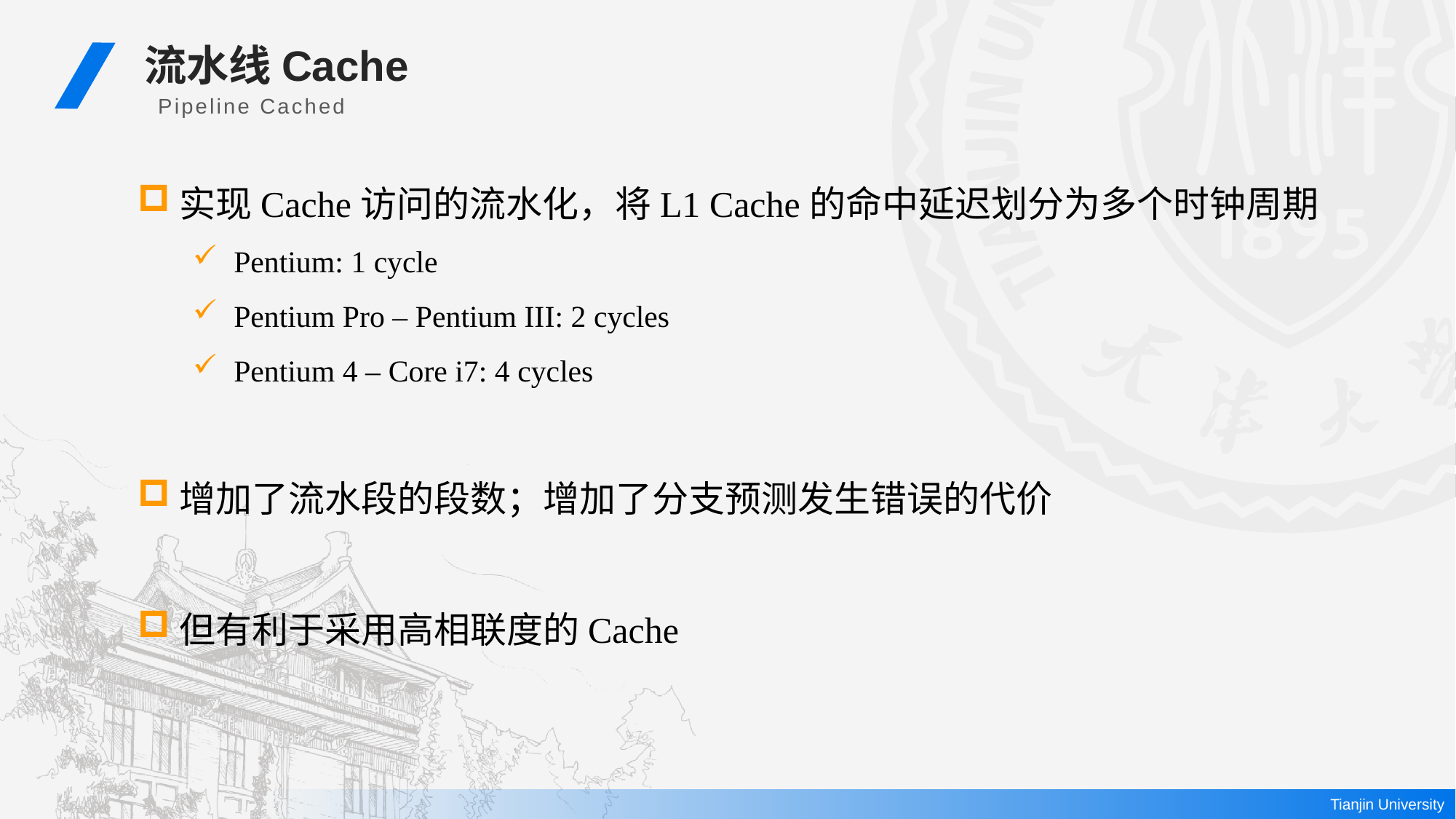

流水线Cache
  Pipeline Cached
实现Cache访问的流水化，将L1 Cache的命中延迟划分为多个时钟周期
Pentium: 1 cycle
Pentium Pro – Pentium III: 2 cycles
Pentium 4 – Core i7: 4 cycles

增加了流水段的段数；增加了分支预测发生错误的代价

但有利于采用高相联度的Cache